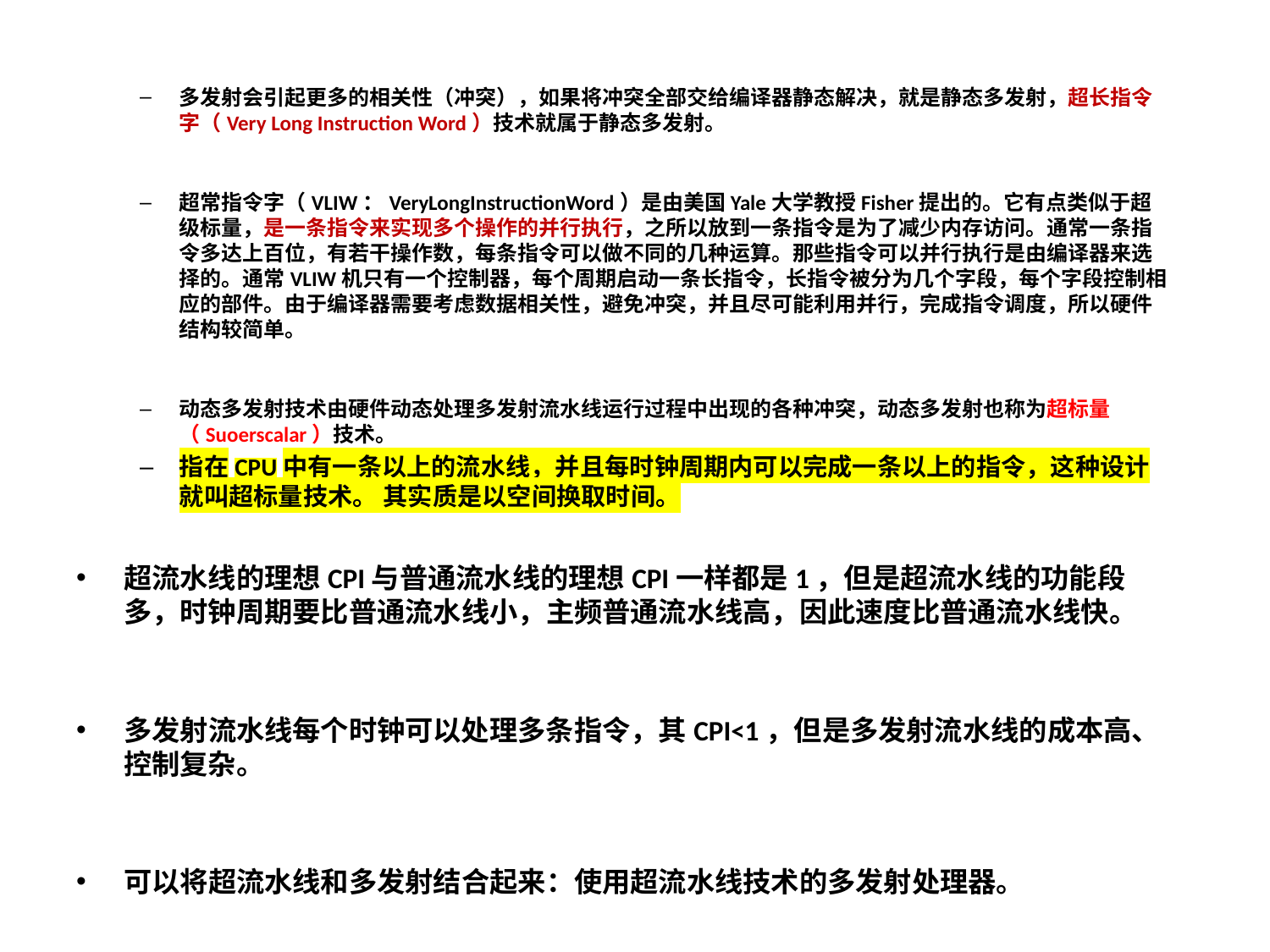

多发射会引起更多的相关性（冲突），如果将冲突全部交给编译器静态解决，就是静态多发射，超长指令字（Very Long Instruction Word）技术就属于静态多发射。

超常指令字（VLIW：VeryLongInstructionWord）是由美国Yale大学教授Fisher提出的。它有点类似于超级标量，是一条指令来实现多个操作的并行执行，之所以放到一条指令是为了减少内存访问。通常一条指令多达上百位，有若干操作数，每条指令可以做不同的几种运算。那些指令可以并行执行是由编译器来选择的。通常VLIW机只有一个控制器，每个周期启动一条长指令，长指令被分为几个字段，每个字段控制相应的部件。由于编译器需要考虑数据相关性，避免冲突，并且尽可能利用并行，完成指令调度，所以硬件结构较简单。

动态多发射技术由硬件动态处理多发射流水线运行过程中出现的各种冲突，动态多发射也称为超标量（Suoerscalar）技术。
指在CPU中有一条以上的流水线，并且每时钟周期内可以完成一条以上的指令，这种设计就叫超标量技术。 其实质是以空间换取时间。

超流水线的理想CPI与普通流水线的理想CPI一样都是1，但是超流水线的功能段多，时钟周期要比普通流水线小，主频普通流水线高，因此速度比普通流水线快。

多发射流水线每个时钟可以处理多条指令，其CPI<1，但是多发射流水线的成本高、控制复杂。

可以将超流水线和多发射结合起来：使用超流水线技术的多发射处理器。